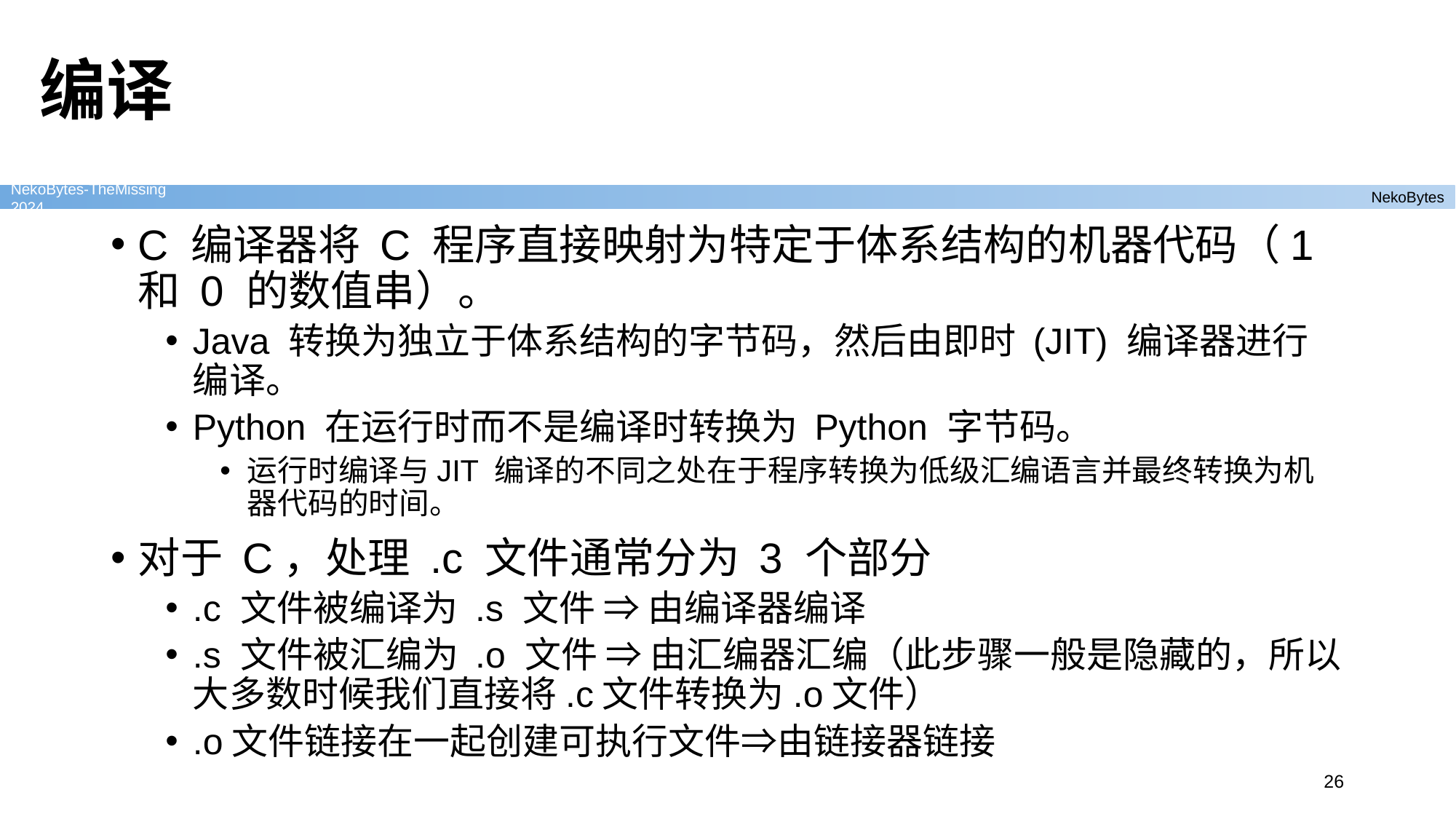

# 编译
C 编译器将 C 程序直接映射为特定于体系结构的机器代码（1 和 0 的数值串）。
Java 转换为独立于体系结构的字节码，然后由即时 (JIT) 编译器进行编译。
Python 在运行时而不是编译时转换为 Python 字节码。
运行时编译与JIT 编译的不同之处在于程序转换为低级汇编语言并最终转换为机器代码的时间。
对于 C，处理 .c 文件通常分为 3 个部分
.c 文件被编译为 .s 文件 ⇒ 由编译器编译
.s 文件被汇编为 .o 文件 ⇒ 由汇编器汇编（此步骤一般是隐藏的，所以大多数时候我们直接将.c文件转换为.o文件）
.o文件链接在一起创建可执行文件⇒由链接器链接
26